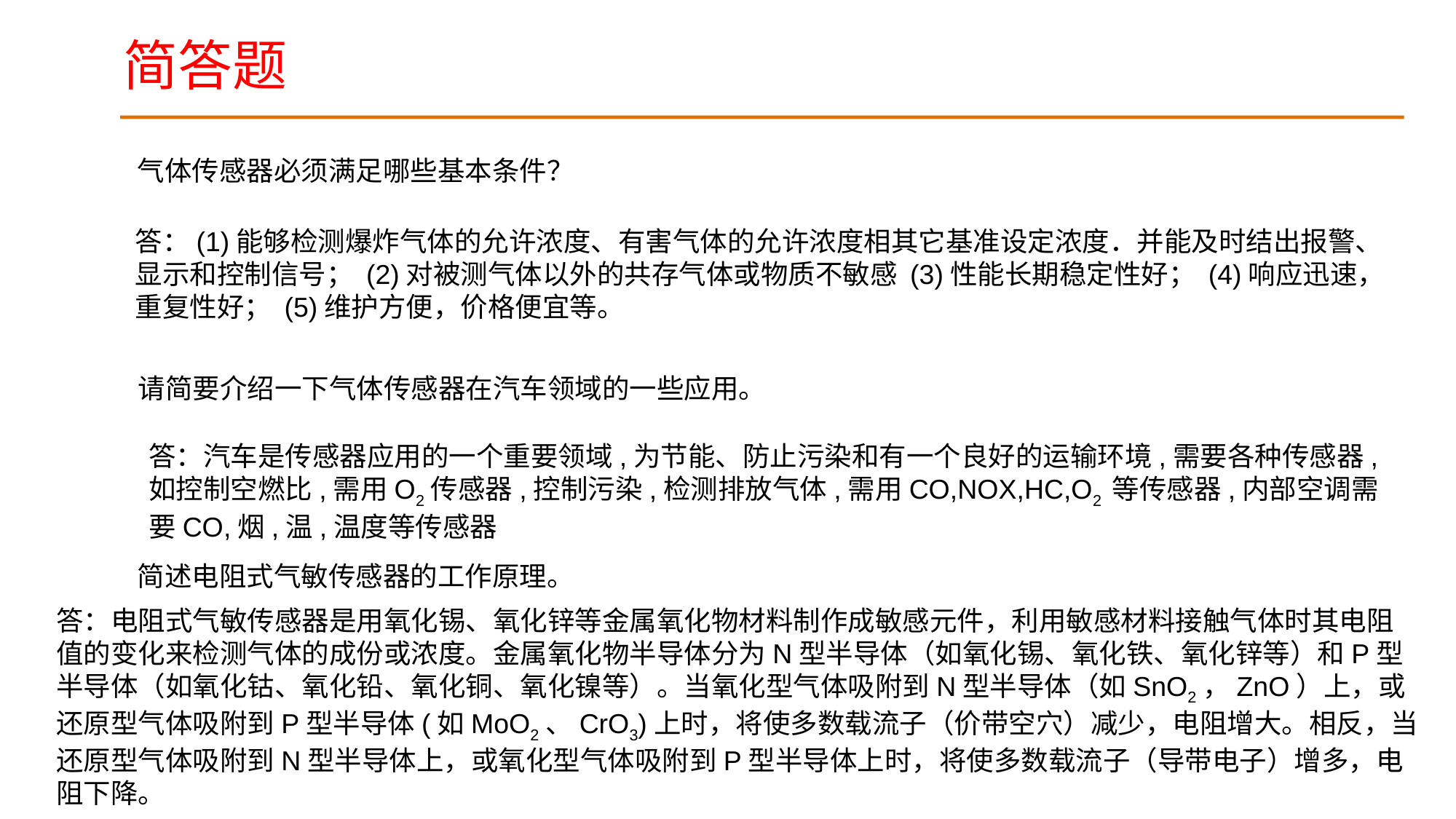

简答题
气体传感器必须满足哪些基本条件？
答：(1)能够检测爆炸气体的允许浓度、有害气体的允许浓度相其它基准设定浓度．并能及时结出报警、显示和控制信号； (2)对被测气体以外的共存气体或物质不敏感 (3)性能长期稳定性好； (4)响应迅速，重复性好； (5)维护方便，价格便宜等。
请简要介绍一下气体传感器在汽车领域的一些应用。
答：汽车是传感器应用的一个重要领域,为节能、防止污染和有一个良好的运输环境,需要各种传感器,如控制空燃比,需用O2传感器,控制污染,检测排放气体,需用CO,NOX,HC,O2 等传感器,内部空调需要CO,烟,温,温度等传感器
简述电阻式气敏传感器的工作原理。
答：电阻式气敏传感器是用氧化锡、氧化锌等金属氧化物材料制作成敏感元件，利用敏感材料接触气体时其电阻值的变化来检测气体的成份或浓度。金属氧化物半导体分为N型半导体（如氧化锡、氧化铁、氧化锌等）和P型半导体（如氧化钴、氧化铅、氧化铜、氧化镍等）。当氧化型气体吸附到N型半导体（如SnO2，ZnO）上，或还原型气体吸附到P型半导体(如MoO2、CrO3)上时，将使多数载流子（价带空穴）减少，电阻增大。相反，当还原型气体吸附到N型半导体上，或氧化型气体吸附到P型半导体上时，将使多数载流子（导带电子）增多，电阻下降。